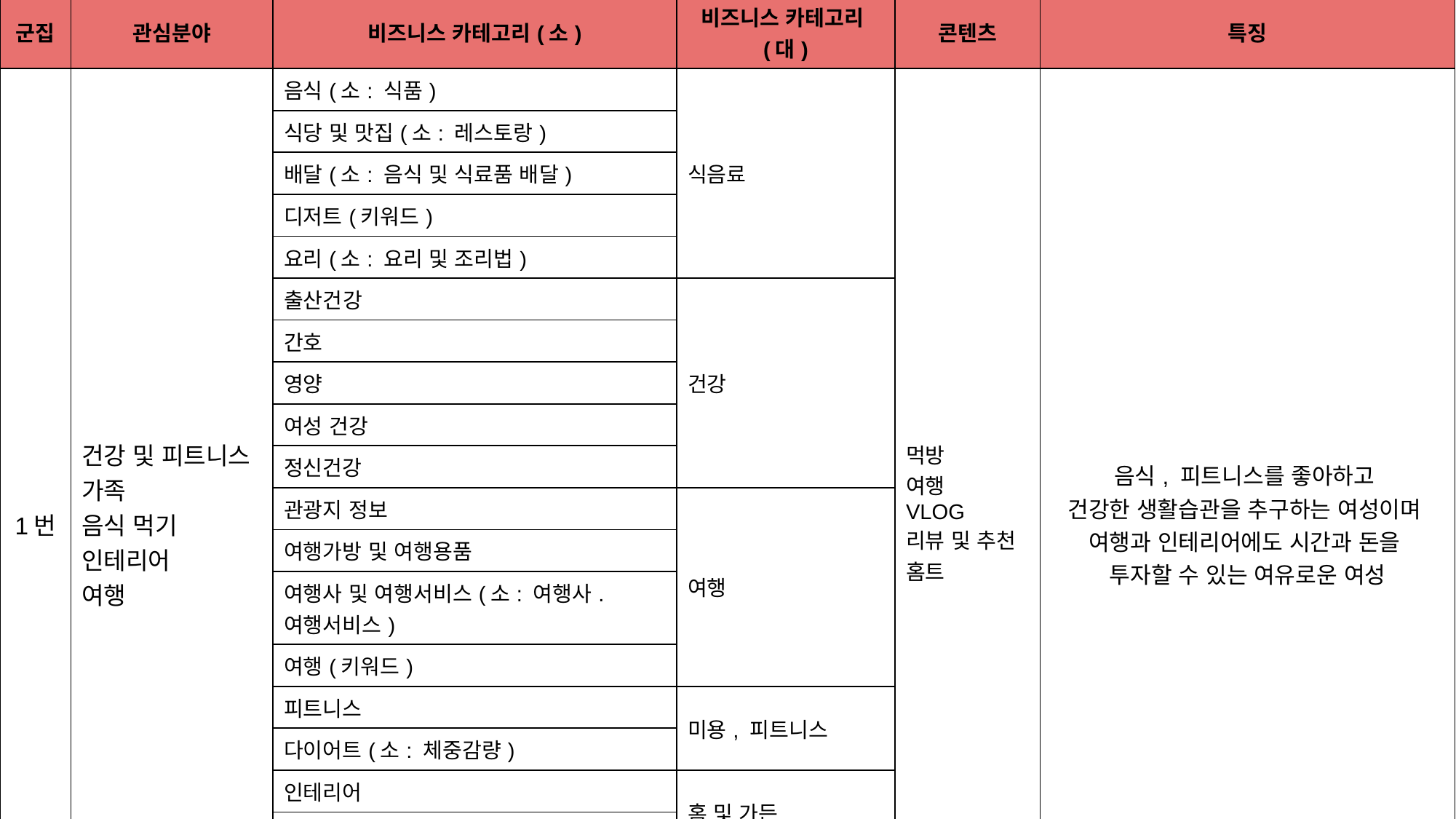

| 군집 | 관심분야 | 비즈니스 카테고리(소) | 비즈니스 카테고리(대) | 콘텐츠 | 특징 |
| --- | --- | --- | --- | --- | --- |
| 1번 | 건강 및 피트니스 가족 음식 먹기 인테리어 여행 | 음식(소: 식품) | 식음료 | 먹방 여행 VLOG 리뷰 및 추천 홈트 | 음식, 피트니스를 좋아하고 건강한 생활습관을 추구하는 여성이며 여행과 인테리어에도 시간과 돈을 투자할 수 있는 여유로운 여성 |
|  |  | 식당 및 맛집(소: 레스토랑) |  |  |  |
|  |  | 배달(소: 음식 및 식료품 배달) |  |  |  |
|  |  | 디저트(키워드) |  |  |  |
|  |  | 요리(소: 요리 및 조리법) |  |  |  |
|  |  | 출산건강 | 건강 |  |  |
|  |  | 간호 |  |  |  |
|  |  | 영양 |  |  |  |
|  |  | 여성 건강 |  |  |  |
|  |  | 정신건강 |  |  |  |
|  |  | 관광지 정보 | 여행 |  |  |
|  |  | 여행가방 및 여행용품 |  |  |  |
|  |  | 여행사 및 여행서비스(소: 여행사. 여행서비스) |  |  |  |
|  |  | 여행(키워드) |  |  |  |
|  |  | 피트니스 | 미용, 피트니스 |  |  |
|  |  | 다이어트(소: 체중감량) |  |  |  |
|  |  | 인테리어 | 홈 및 가든 |  |  |
|  |  | 룸투어(키워드) |  |  |  |
|  |  | 전자기기(키워드) | 쇼핑 |  |  |
|  |  | 스포츠용품 | 스포츠 |  |  |
|  |  | 다꾸(키워드) | 취미, 레저 |  |  |